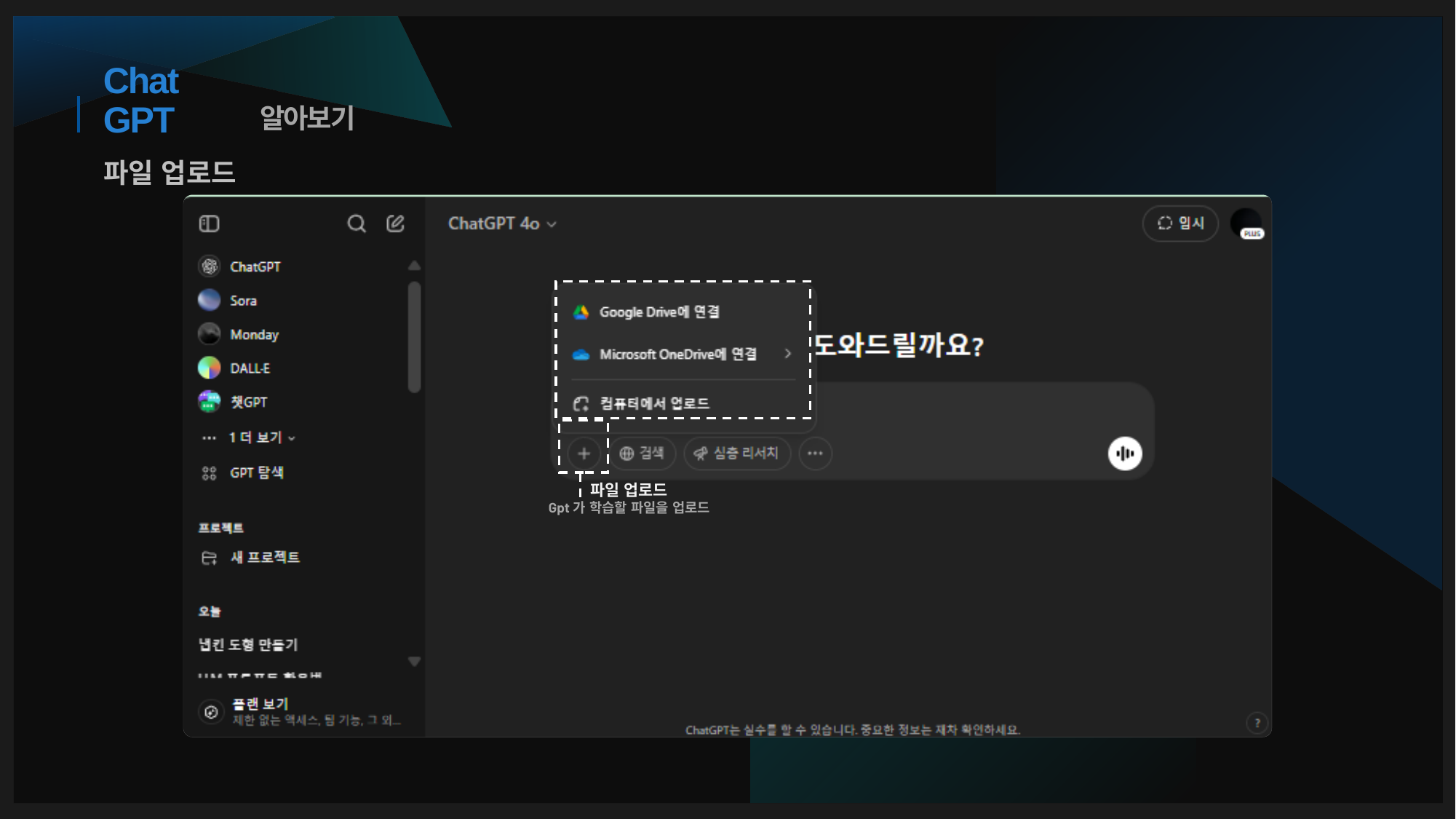

알아보기
# Chat GPT
파일 업로드

무료 모델

파일 업로드
Gpt가 학습할 파일을 업로드